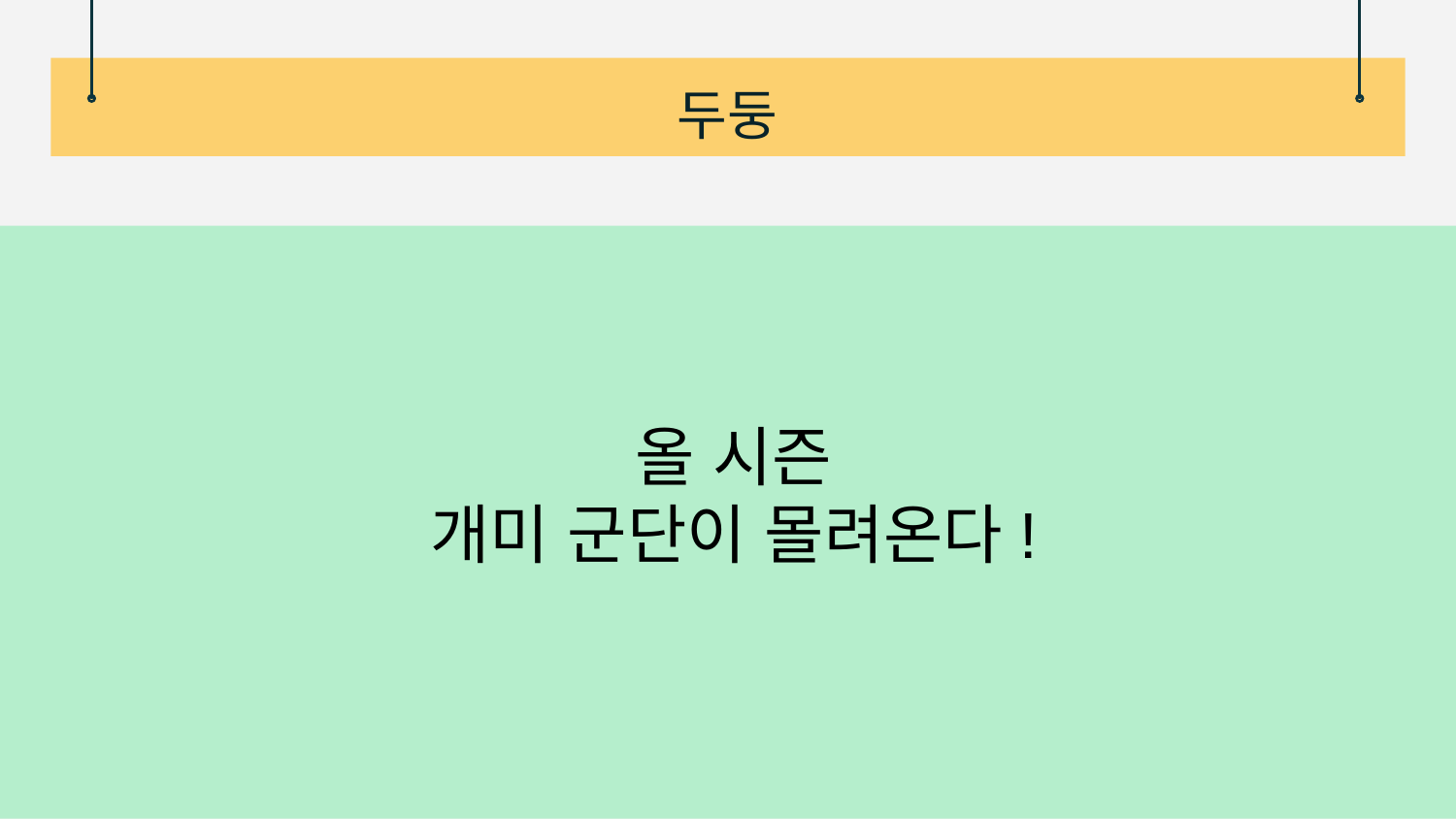

# 두둥
올 시즌
개미 군단이 몰려온다!